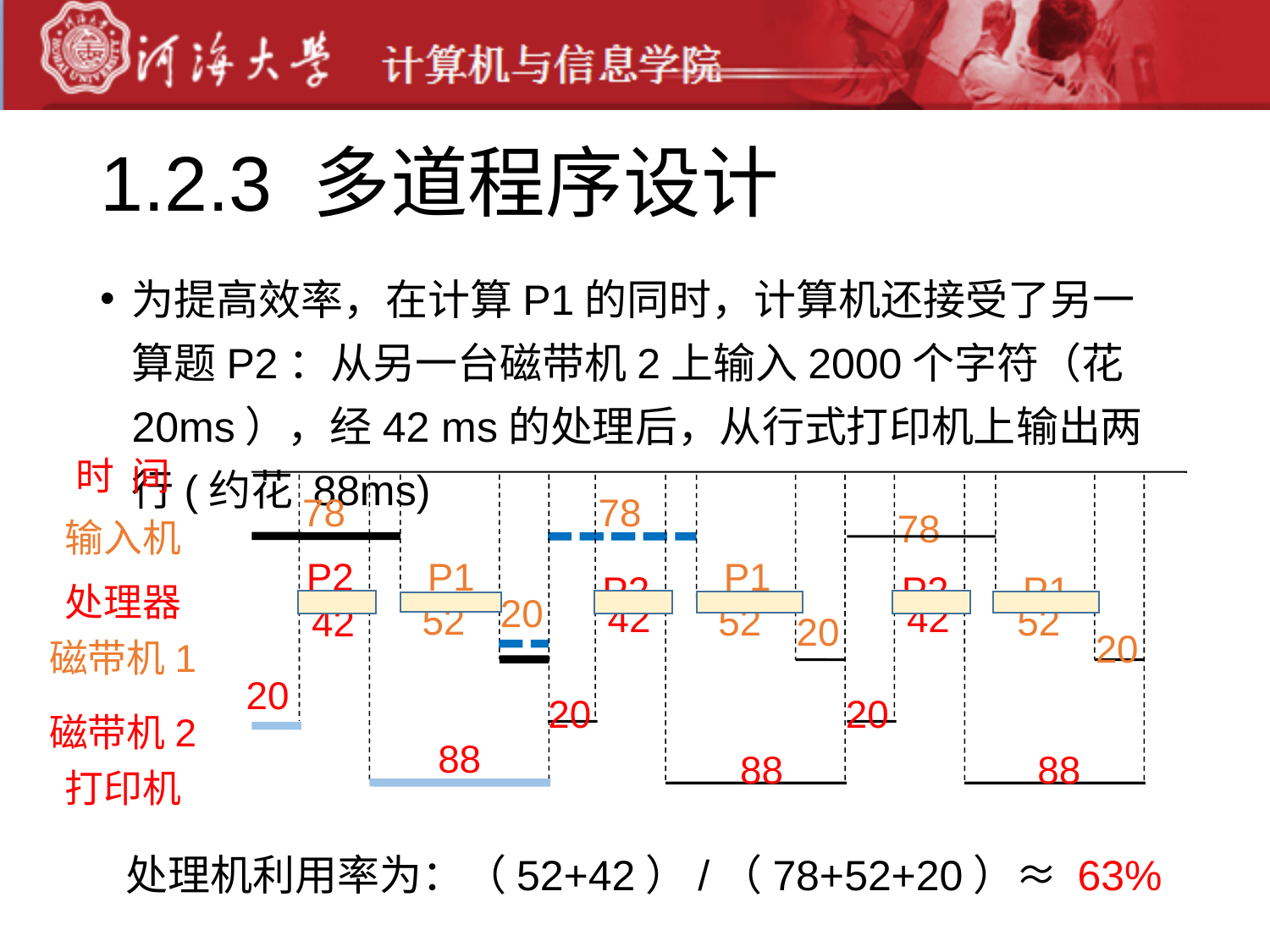

# 1.2.3 多道程序设计
为提高效率，在计算P1的同时，计算机还接受了另一算题P2：从另一台磁带机2上输入2000个字符（花 20ms），经42 ms的处理后，从行式打印机上输出两行(约花 88ms)

时  间

78
P2
P1
20
52
42
输入机
处理器
磁带机1
磁带机2
打印机
20
88
20
88
20
88

78
P1
P2
42
52
20

78
P2
P1
42
52
20

处理机利用率为：（52+42）/（78+52+20）≈ 63%